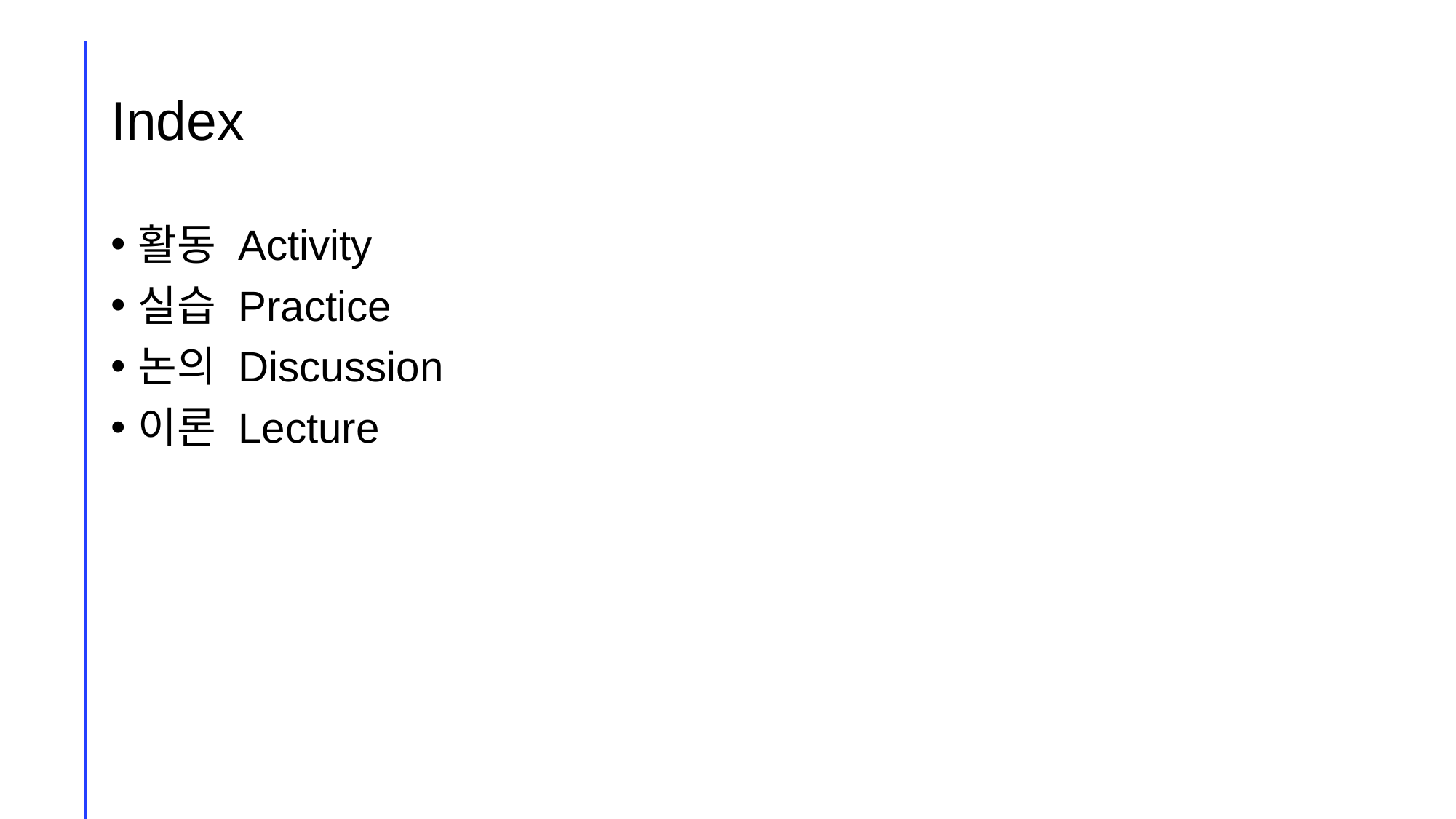

# Index
활동 Activity
실습 Practice
논의 Discussion
이론 Lecture